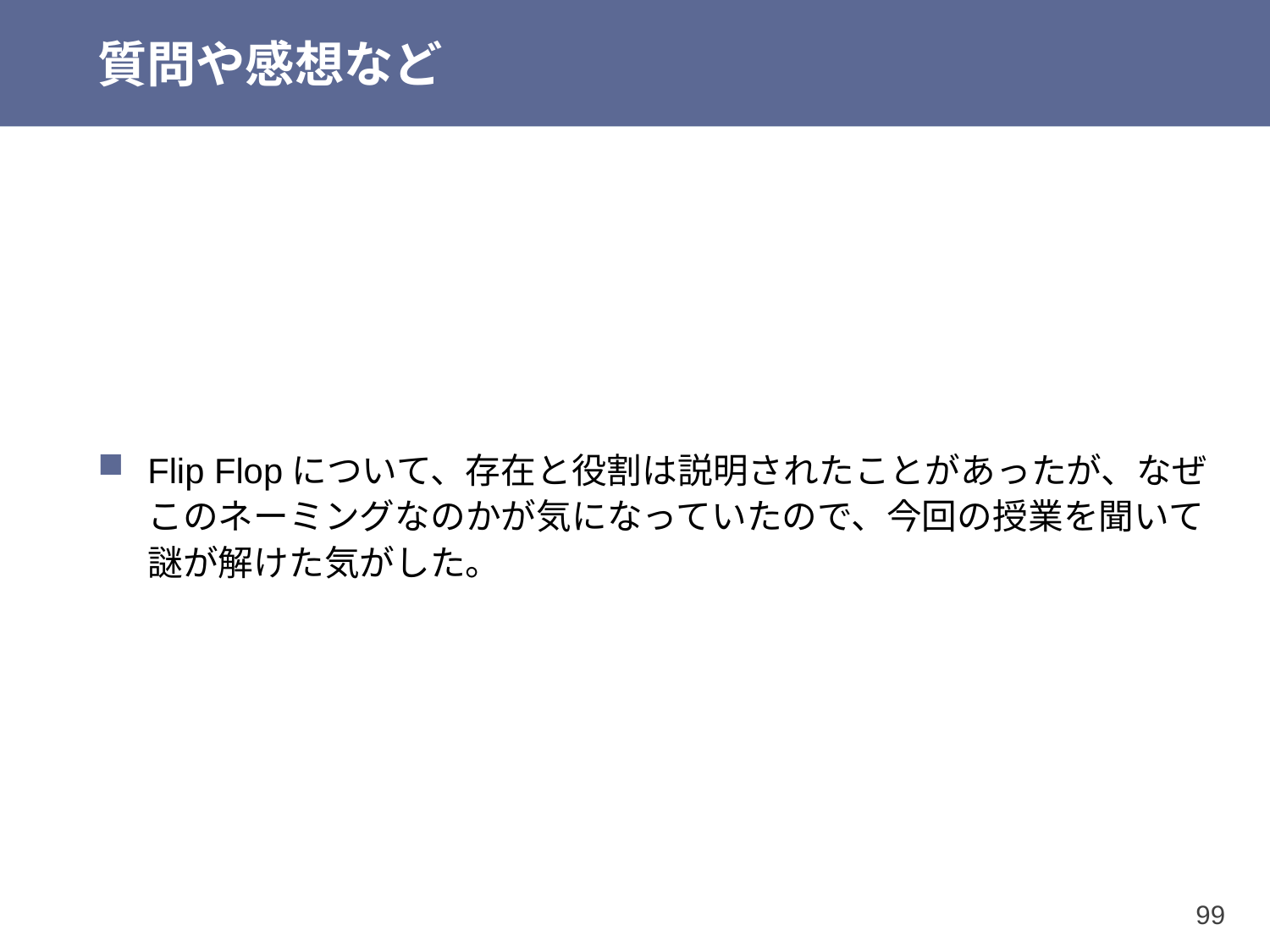

# 質問や感想など
Flip Flopについて、存在と役割は説明されたことがあったが、なぜこのネーミングなのかが気になっていたので、今回の授業を聞いて謎が解けた気がした。